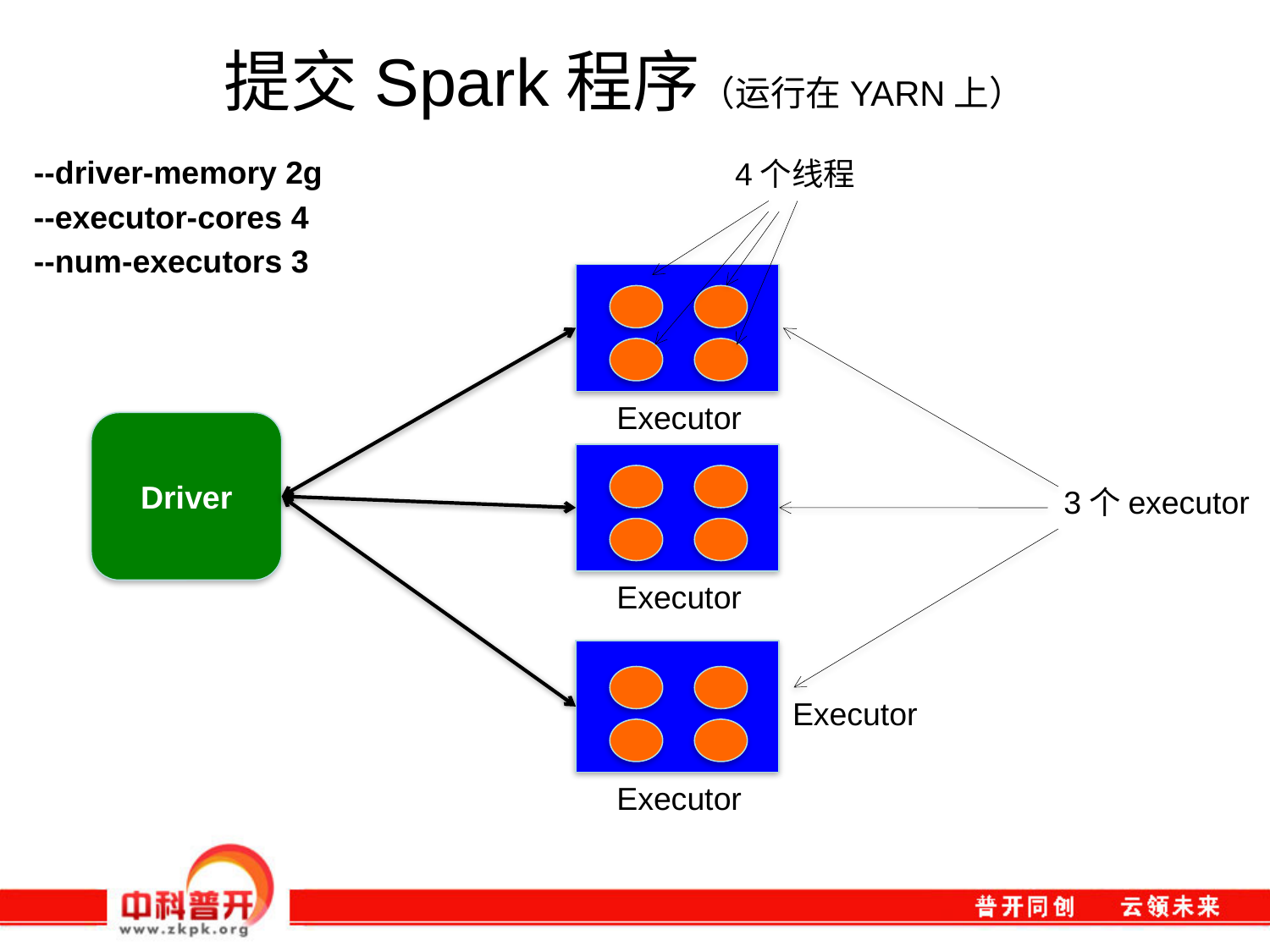

# 提交Spark程序（运行在YARN上）
--driver-memory 2g
--executor-cores 4
--num-executors 3
4个线程

Executor
Driver

3个executor

Executor
Worker Node

Executor

Executor